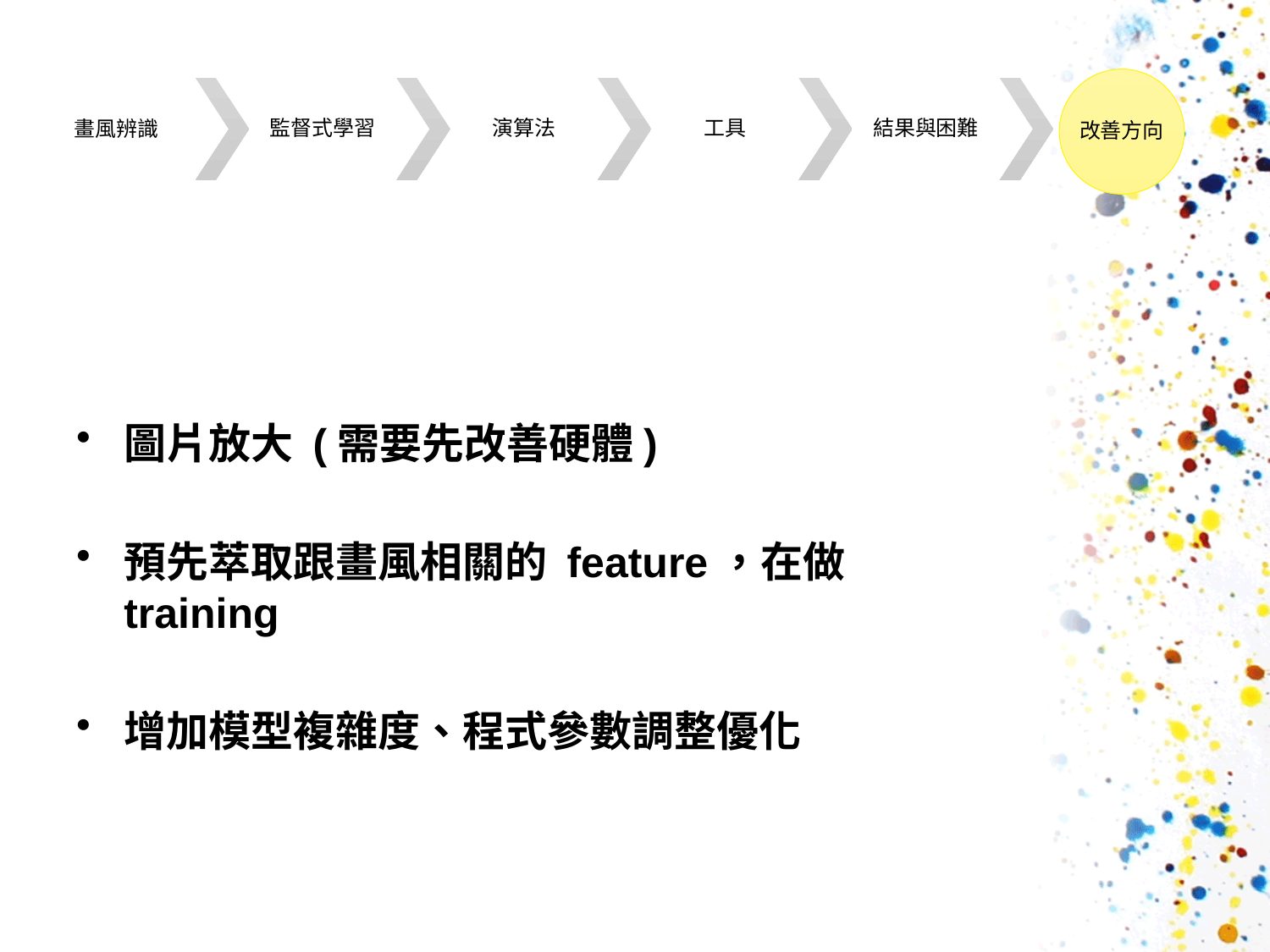

畫風辨識
監督式學習
演算法
工具
結果與困難
改善方向

圖片放大 (需要先改善硬體)

預先萃取跟畫風相關的 feature，在做 training

增加模型複雜度、程式參數調整優化